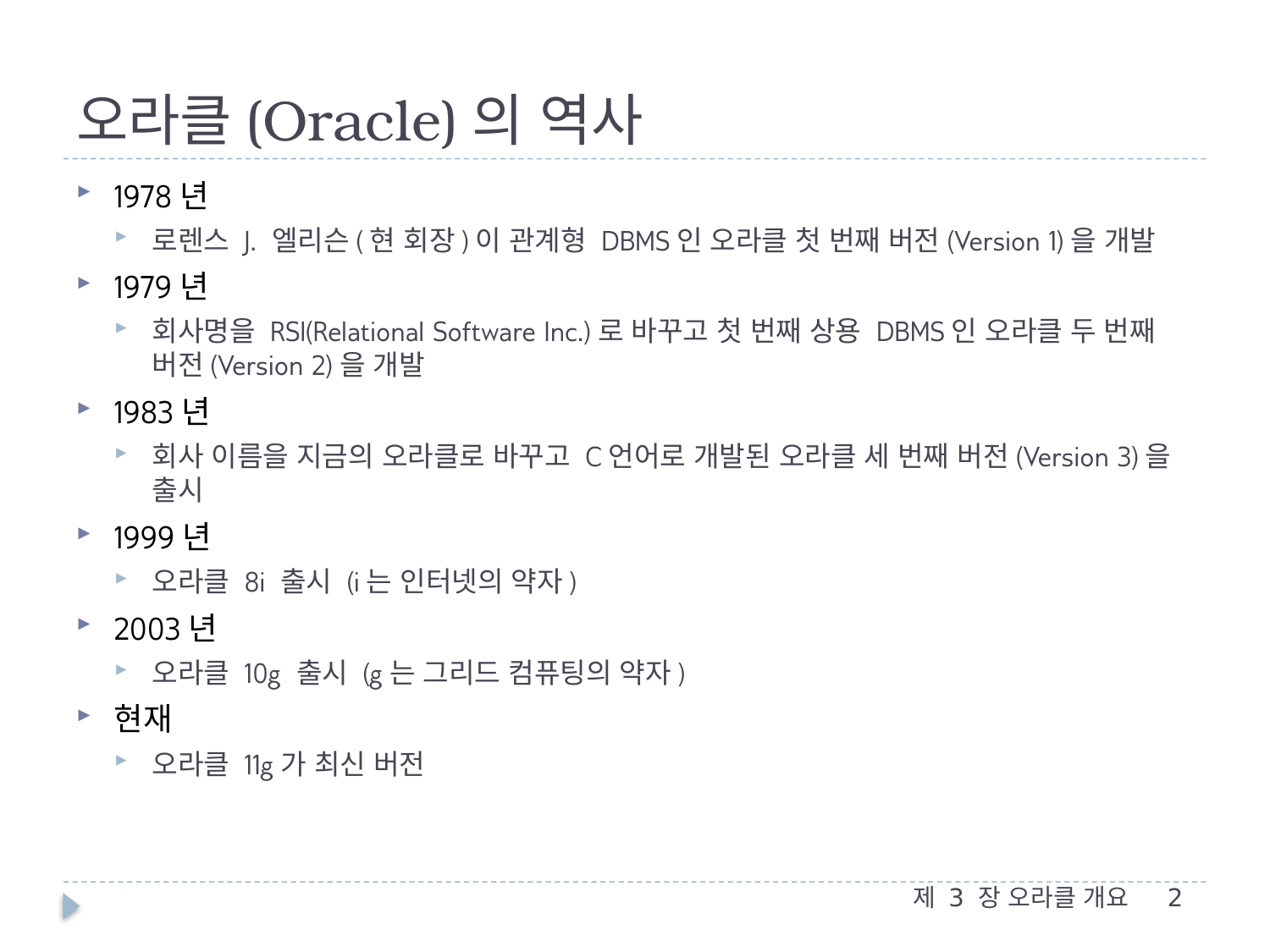

# 오라클(Oracle)의 역사
1978년
로렌스 J. 엘리슨(현 회장)이 관계형 DBMS인 오라클 첫 번째 버전(Version 1)을 개발
1979년
회사명을 RSI(Relational Software Inc.)로 바꾸고 첫 번째 상용 DBMS인 오라클 두 번째 버전(Version 2)을 개발
1983년
회사 이름을 지금의 오라클로 바꾸고 C언어로 개발된 오라클 세 번째 버전(Version 3)을 출시
1999년
오라클 8i 출시 (i는 인터넷의 약자)
2003년
오라클 10g 출시 (g는 그리드 컴퓨팅의 약자)
현재
오라클 11g가 최신 버전

제 3 장 오라클 개요
2